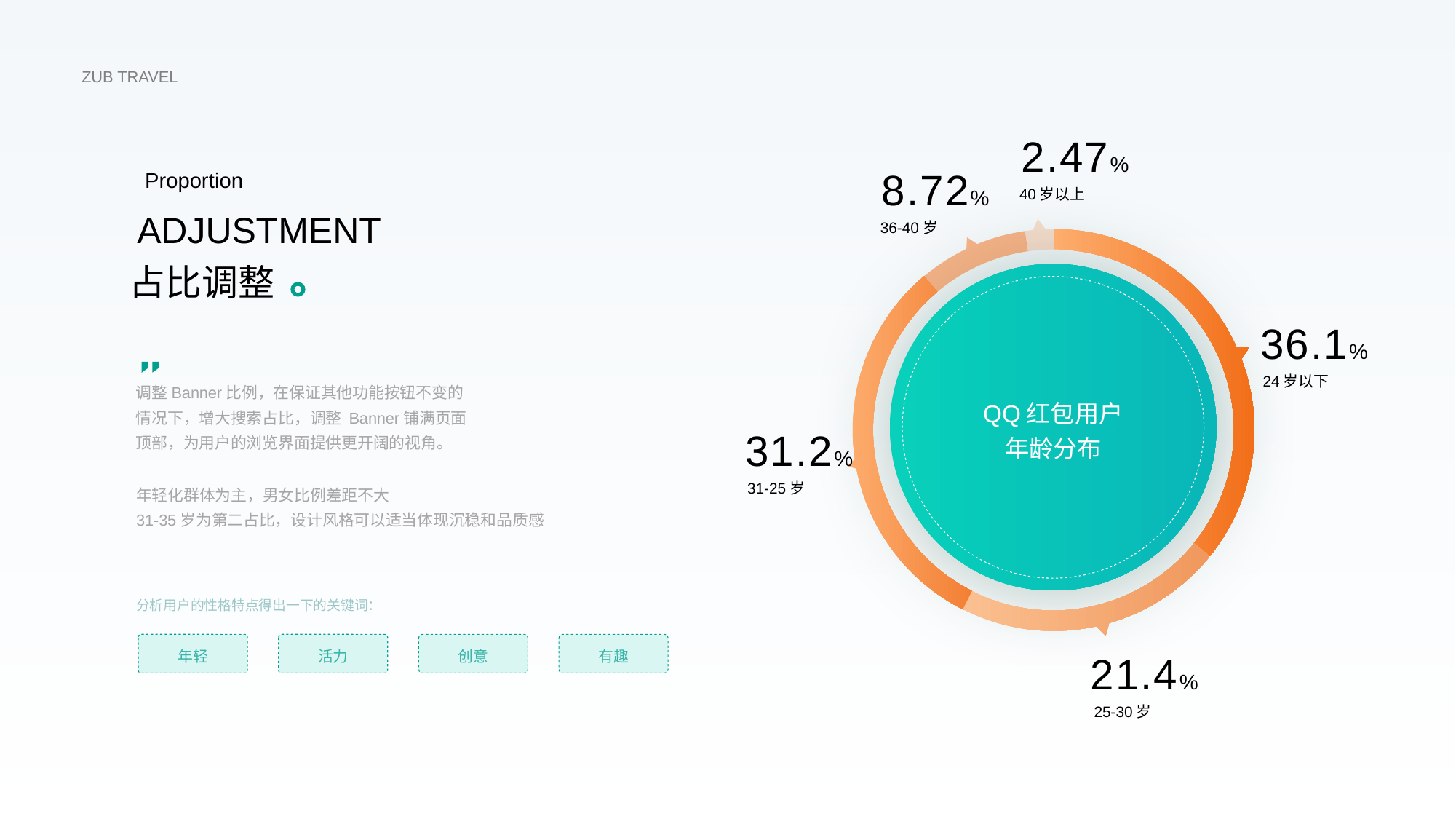

ZUB TRAVEL
2.47%
8.72%
Proportion
40岁以上
ADJUSTMENT
36-40岁

占比调整

36.1%

24岁以下
调整Banner比例，在保证其他功能按钮不变的情况下，增大搜索占比，调整 Banner铺满页面顶部，为用户的浏览界面提供更开阔的视角。
QQ红包用户
年龄分布
31.2%
31-25岁
年轻化群体为主，男女比例差距不大
31-35岁为第二占比，设计风格可以适当体现沉稳和品质感
分析用户的性格特点得出一下的关键词：

年轻
活力
创意
有趣
21.4%
25-30岁